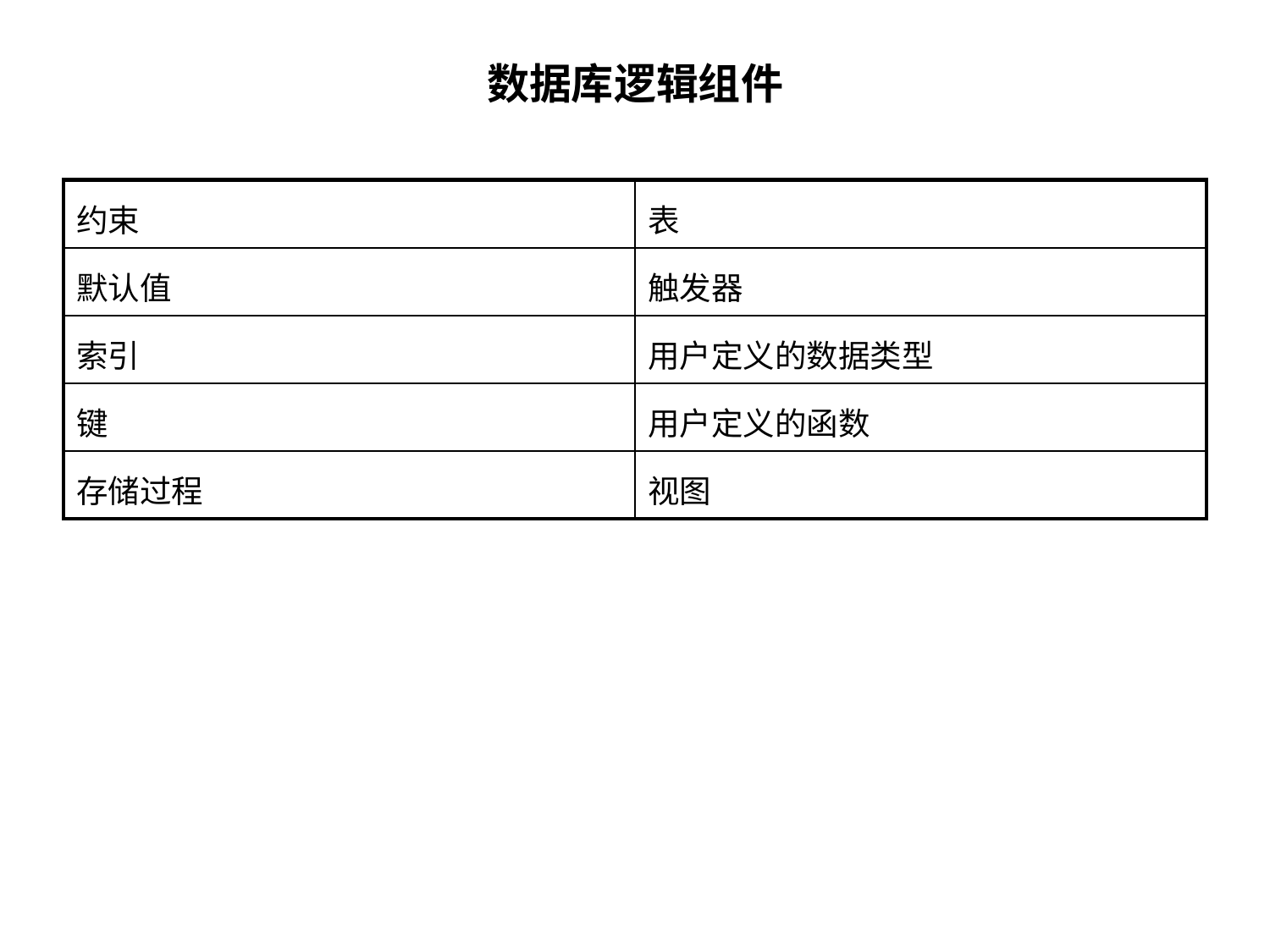

# 数据库逻辑组件
| 约束 | 表 |
| --- | --- |
| 默认值 | 触发器 |
| 索引 | 用户定义的数据类型 |
| 键 | 用户定义的函数 |
| 存储过程 | 视图 |